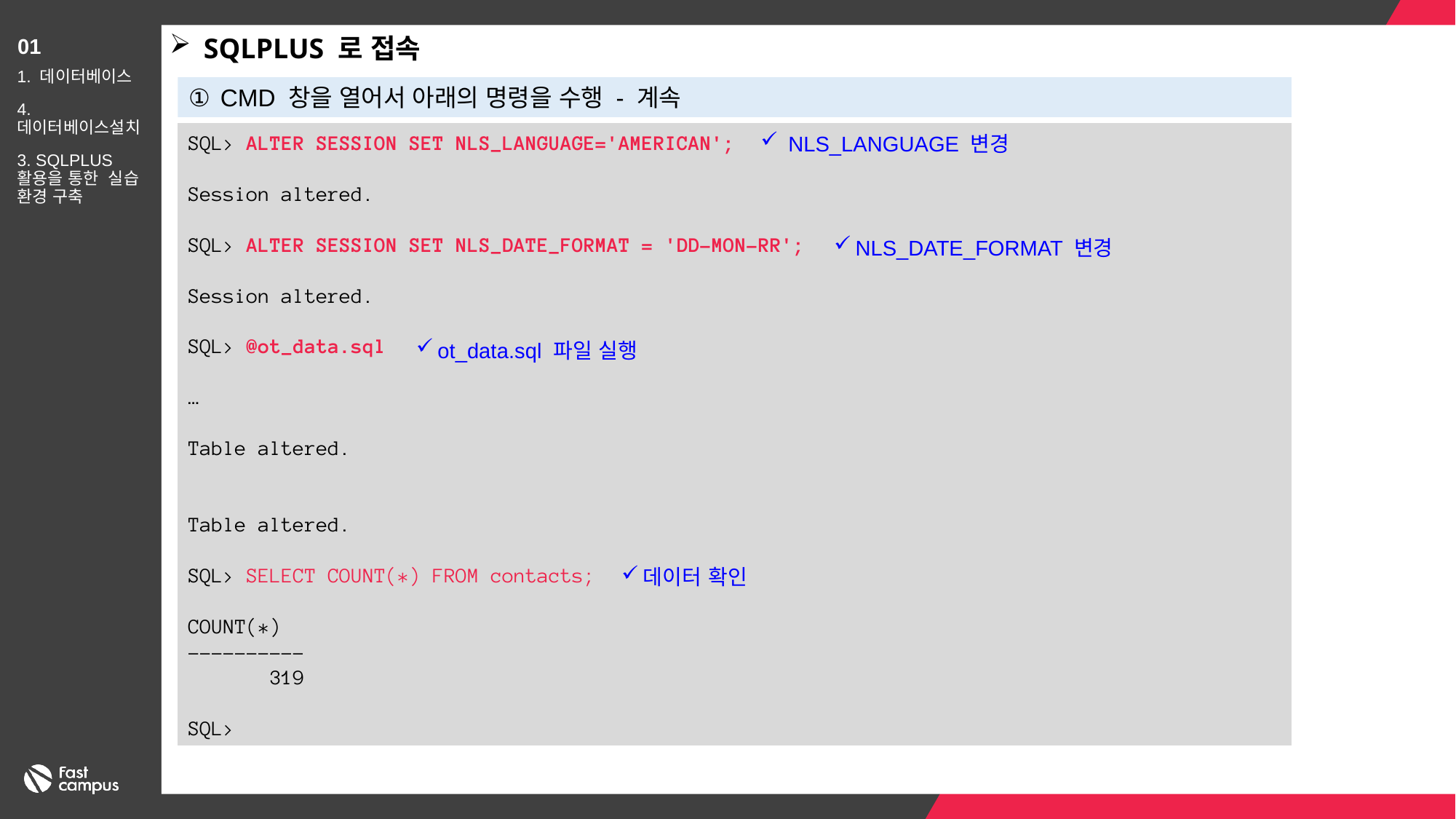

SQLPLUS 로 접속
01
1. 데이터베이스
4. 데이터베이스설치
3. SQLPLUS 활용을 통한  실습 환경 구축
CMD 창을 열어서 아래의 명령을 수행 - 계속
SQL> ALTER SESSION SET NLS_LANGUAGE='AMERICAN';

Session altered.

SQL> ALTER SESSION SET NLS_DATE_FORMAT = 'DD-MON-RR';

Session altered.

SQL> @ot_data.sql

…

Table altered.

Table altered.

SQL> SELECT COUNT(*) FROM contacts;

COUNT(*)
----------
       319

SQL>
 NLS_LANGUAGE 변경
NLS_DATE_FORMAT 변경
ot_data.sql 파일 실행
데이터 확인